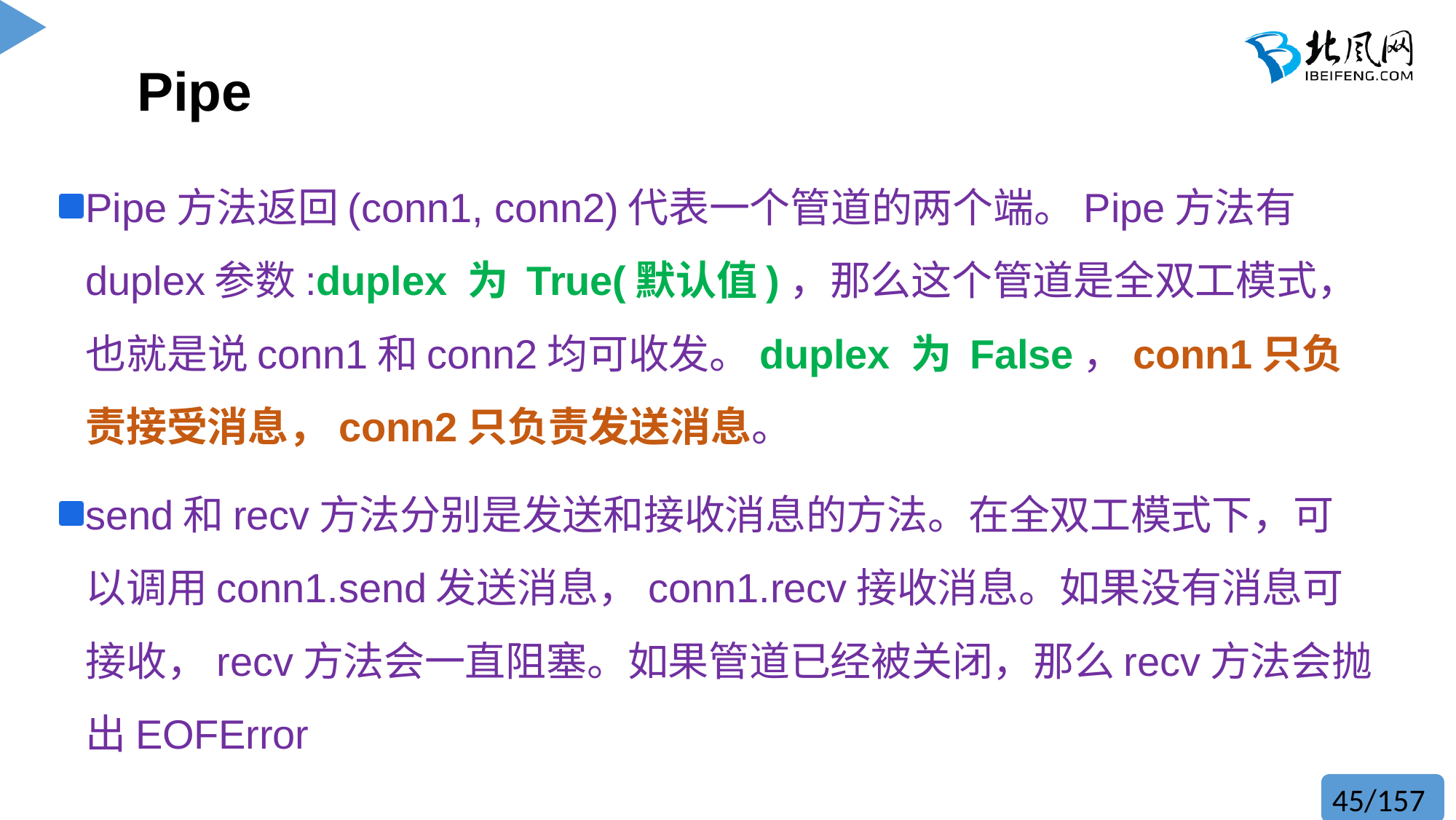

# Pipe
Pipe方法返回(conn1, conn2)代表一个管道的两个端。Pipe方法有duplex参数:duplex 为 True(默认值)，那么这个管道是全双工模式，也就是说conn1和conn2均可收发。duplex 为 False，conn1只负责接受消息，conn2只负责发送消息。
send和recv方法分别是发送和接收消息的方法。在全双工模式下，可以调用conn1.send发送消息，conn1.recv接收消息。如果没有消息可接收，recv方法会一直阻塞。如果管道已经被关闭，那么recv方法会抛出EOFError